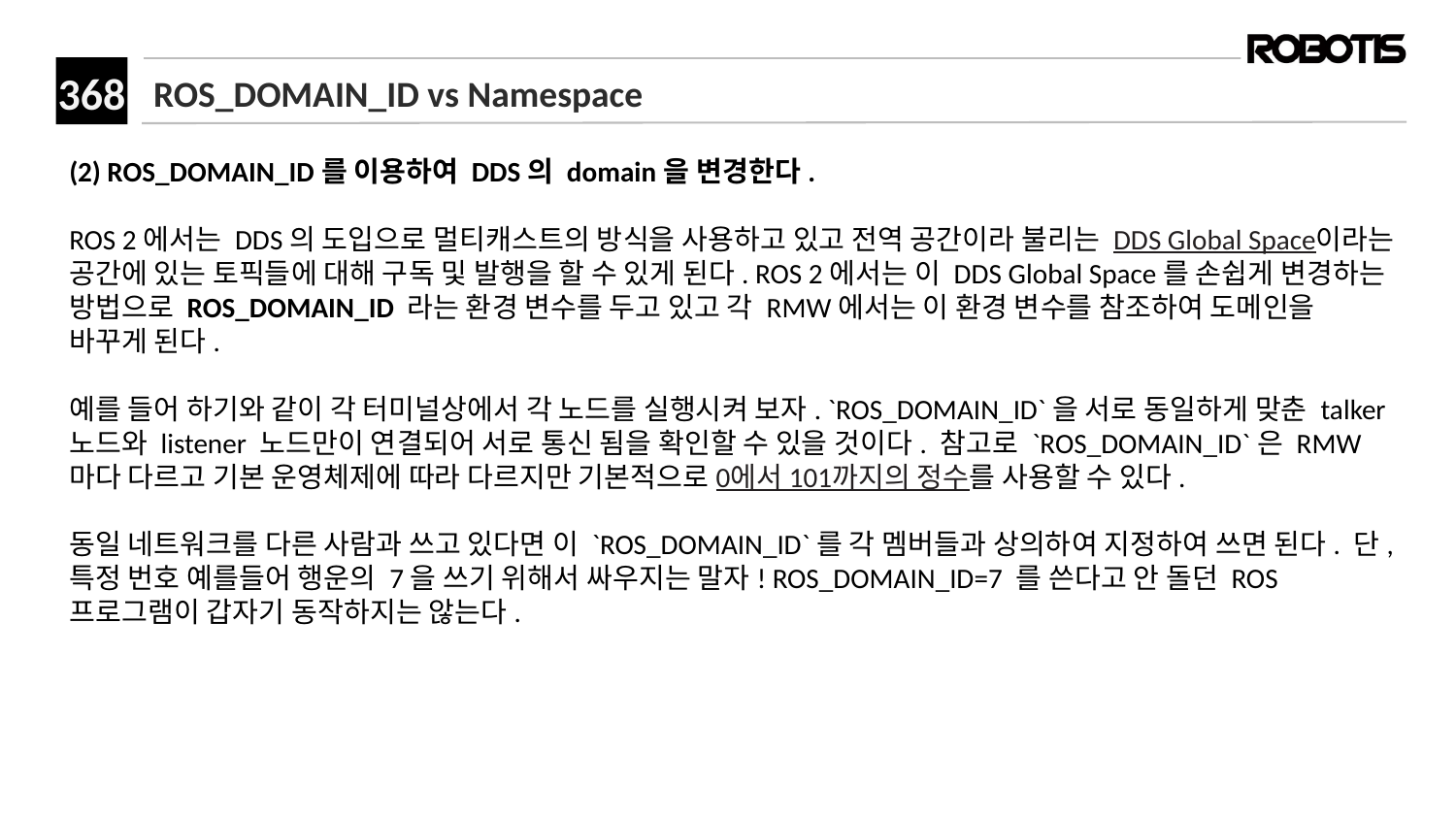

# ROS_DOMAIN_ID vs Namespace
(2) ROS_DOMAIN_ID를 이용하여 DDS의 domain을 변경한다.

ROS 2에서는 DDS의 도입으로 멀티캐스트의 방식을 사용하고 있고 전역 공간이라 불리는 DDS Global Space이라는 공간에 있는 토픽들에 대해 구독 및 발행을 할 수 있게 된다. ROS 2에서는 이 DDS Global Space를 손쉽게 변경하는 방법으로 ROS_DOMAIN_ID 라는 환경 변수를 두고 있고 각 RMW에서는 이 환경 변수를 참조하여 도메인을 바꾸게 된다.

예를 들어 하기와 같이 각 터미널상에서 각 노드를 실행시켜 보자. `ROS_DOMAIN_ID`을 서로 동일하게 맞춘 talker 노드와 listener 노드만이 연결되어 서로 통신 됨을 확인할 수 있을 것이다. 참고로 `ROS_DOMAIN_ID`은 RMW마다 다르고 기본 운영체제에 따라 다르지만 기본적으로 0에서 101까지의 정수를 사용할 수 있다.

동일 네트워크를 다른 사람과 쓰고 있다면 이 `ROS_DOMAIN_ID`를 각 멤버들과 상의하여 지정하여 쓰면 된다. 단, 특정 번호 예를들어 행운의 7을 쓰기 위해서 싸우지는 말자! ROS_DOMAIN_ID=7 를 쓴다고 안 돌던 ROS 프로그램이 갑자기 동작하지는 않는다.